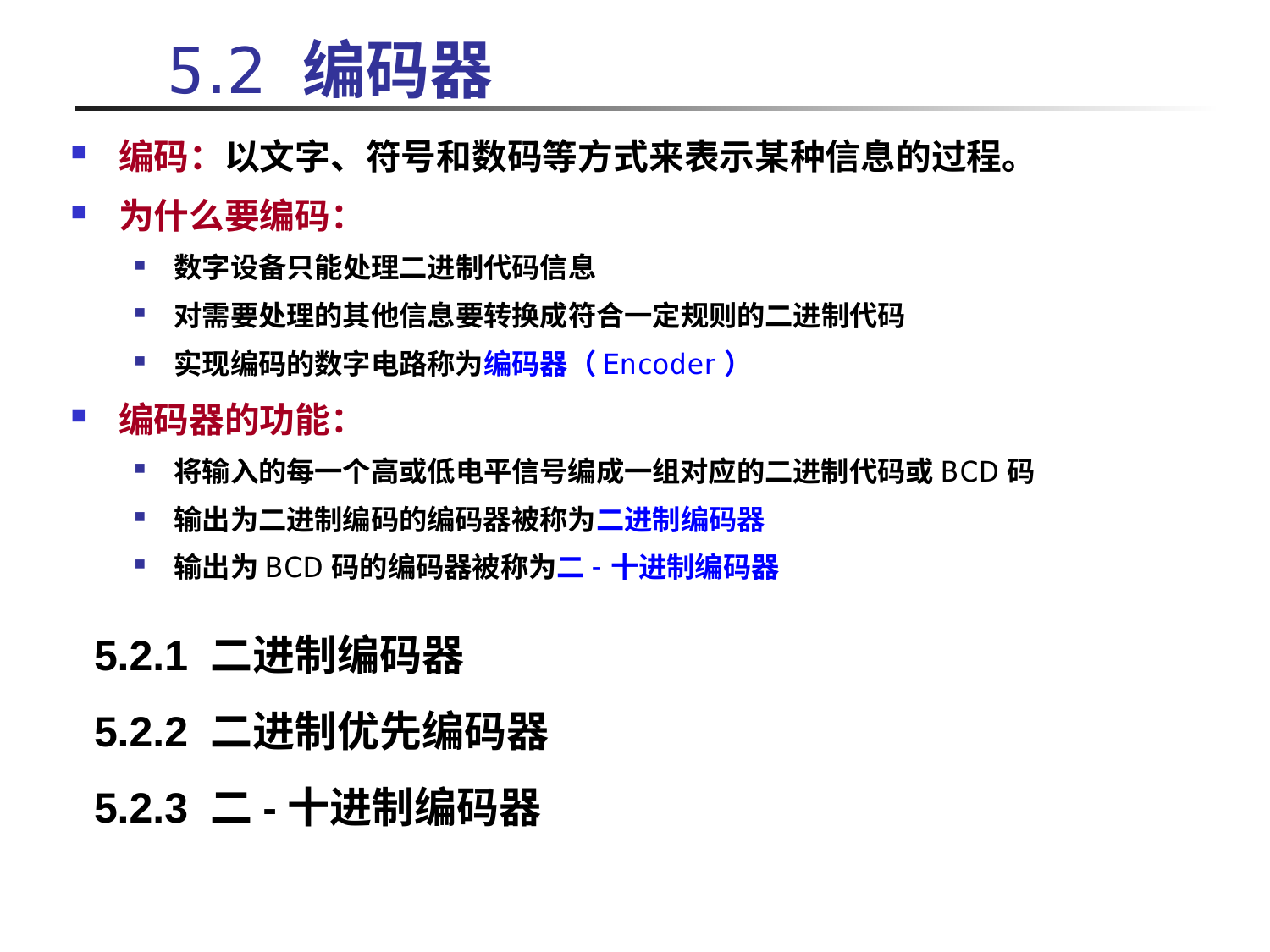

# 5.2 编码器
编码：以文字、符号和数码等方式来表示某种信息的过程。
为什么要编码：
数字设备只能处理二进制代码信息
对需要处理的其他信息要转换成符合一定规则的二进制代码
实现编码的数字电路称为编码器（Encoder）
编码器的功能：
将输入的每一个高或低电平信号编成一组对应的二进制代码或BCD码
输出为二进制编码的编码器被称为二进制编码器
输出为BCD码的编码器被称为二-十进制编码器
5.2.1 二进制编码器
5.2.2 二进制优先编码器
5.2.3 二-十进制编码器